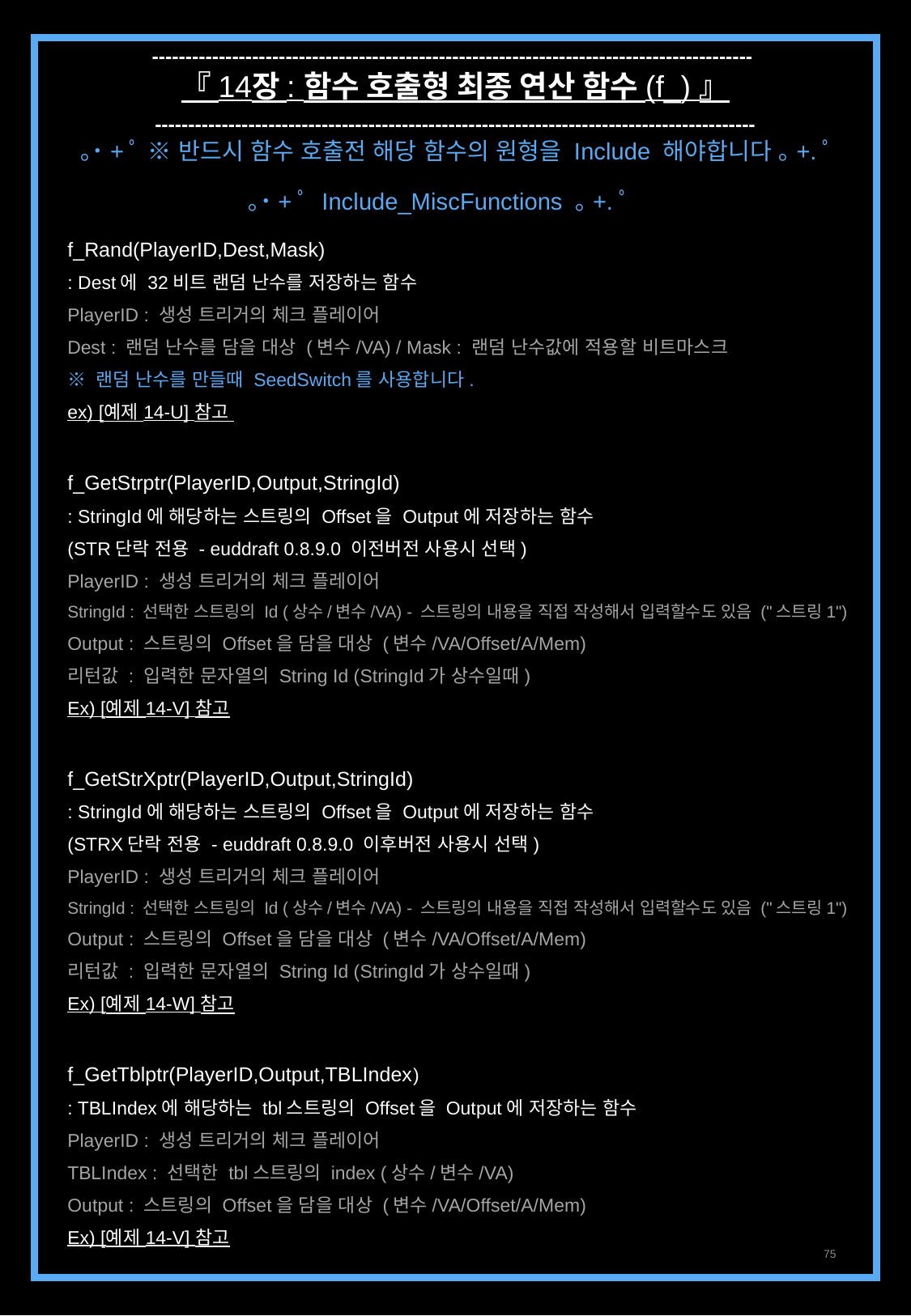

------------------------------------------------------------------------------------------
『 14장 : 함수 호출형 최종 연산 함수 (f_) 』
------------------------------------------------------------------------------------------

｡˙+ﾟ ※ 반드시 함수 호출전 해당 함수의 원형을 Include 해야합니다 ｡+.ﾟ
｡˙+ﾟ Include_MiscFunctions ｡+.ﾟ
f_Rand(PlayerID,Dest,Mask)
: Dest에 32비트 랜덤 난수를 저장하는 함수
PlayerID : 생성 트리거의 체크 플레이어
Dest : 랜덤 난수를 담을 대상 (변수/VA) / Mask : 랜덤 난수값에 적용할 비트마스크
※ 랜덤 난수를 만들때 SeedSwitch를 사용합니다.
ex) [예제 14-U] 참고

f_GetStrptr(PlayerID,Output,StringId)
: StringId에 해당하는 스트링의 Offset을 Output에 저장하는 함수
(STR단락 전용 - euddraft 0.8.9.0 이전버전 사용시 선택)
PlayerID : 생성 트리거의 체크 플레이어
StringId : 선택한 스트링의 Id (상수/변수/VA) - 스트링의 내용을 직접 작성해서 입력할수도 있음 ("스트링1")
Output : 스트링의 Offset을 담을 대상 (변수/VA/Offset/A/Mem)
리턴값 : 입력한 문자열의 String Id (StringId가 상수일때)
Ex) [예제 14-V] 참고

f_GetStrXptr(PlayerID,Output,StringId)
: StringId에 해당하는 스트링의 Offset을 Output에 저장하는 함수
(STRX단락 전용 - euddraft 0.8.9.0 이후버전 사용시 선택)
PlayerID : 생성 트리거의 체크 플레이어
StringId : 선택한 스트링의 Id (상수/변수/VA) - 스트링의 내용을 직접 작성해서 입력할수도 있음 ("스트링1")
Output : 스트링의 Offset을 담을 대상 (변수/VA/Offset/A/Mem)
리턴값 : 입력한 문자열의 String Id (StringId가 상수일때)
Ex) [예제 14-W] 참고

f_GetTblptr(PlayerID,Output,TBLIndex)
: TBLIndex에 해당하는 tbl스트링의 Offset을 Output에 저장하는 함수
PlayerID : 생성 트리거의 체크 플레이어
TBLIndex : 선택한 tbl스트링의 index (상수/변수/VA)
Output : 스트링의 Offset을 담을 대상 (변수/VA/Offset/A/Mem)
Ex) [예제 14-V] 참고
75